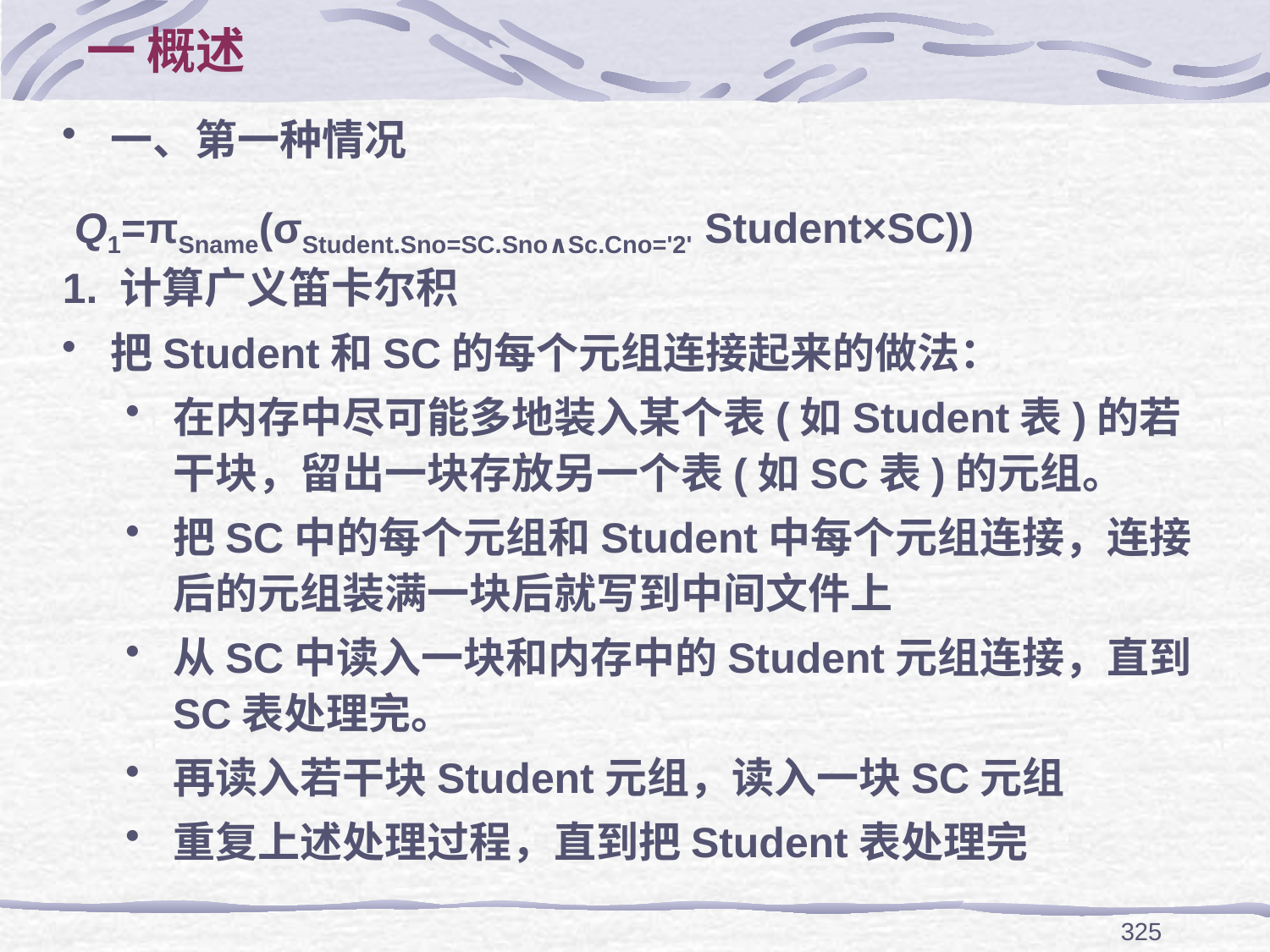

# 一 概述
一、第一种情况
 Q1=πSname(σStudent.Sno=SC.Sno∧Sc.Cno='2' Student×SC))
1. 计算广义笛卡尔积
把Student和SC的每个元组连接起来的做法：
在内存中尽可能多地装入某个表(如Student表)的若干块，留出一块存放另一个表(如SC表)的元组。
把SC中的每个元组和Student中每个元组连接，连接后的元组装满一块后就写到中间文件上
从SC中读入一块和内存中的Student元组连接，直到SC表处理完。
再读入若干块Student元组，读入一块SC元组
重复上述处理过程，直到把Student表处理完
325